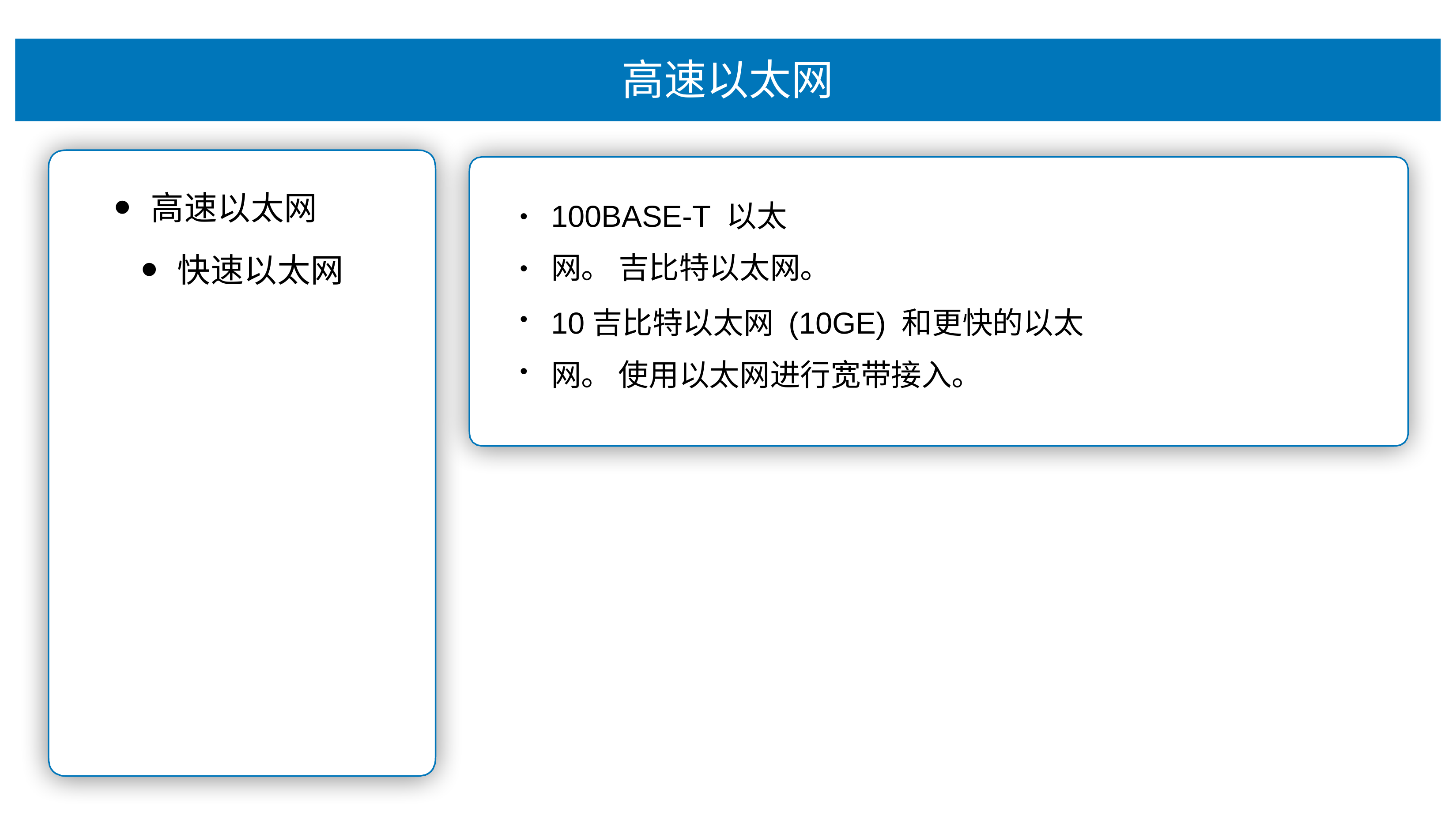

# ⾼速以太⽹

100BASE-T 以太⽹。 吉⽐特以太⽹。
10吉⽐特以太⽹ (10GE) 和更快的以太⽹。 使⽤以太⽹进⾏宽带接⼊。
⾼速以太⽹
快速以太⽹
•
•
•
•